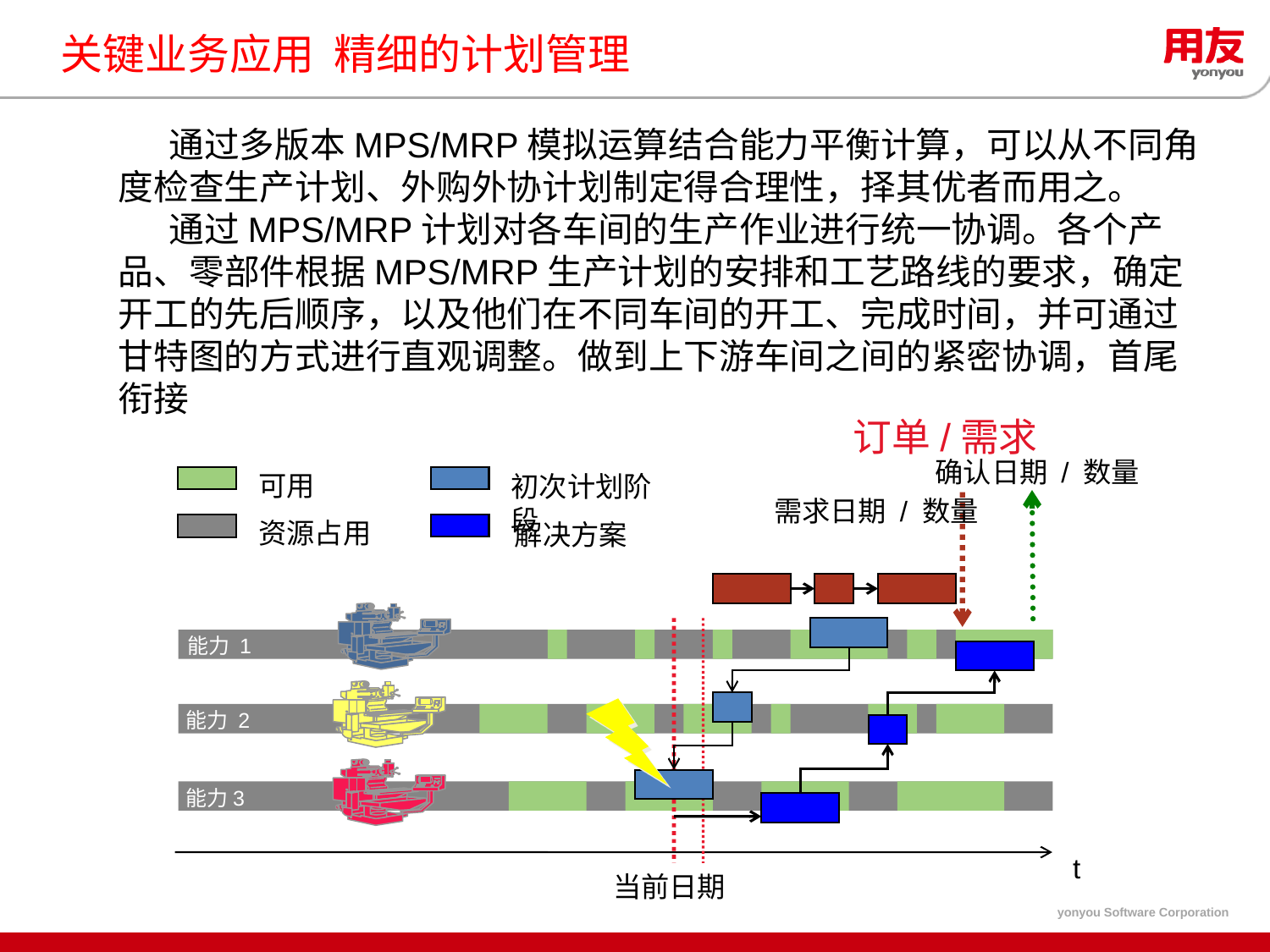

# 关键业务应用  精细的计划管理
通过多版本MPS/MRP模拟运算结合能力平衡计算，可以从不同角度检查生产计划、外购外协计划制定得合理性，择其优者而用之。
通过MPS/MRP计划对各车间的生产作业进行统一协调。各个产品、零部件根据MPS/MRP生产计划的安排和工艺路线的要求，确定开工的先后顺序，以及他们在不同车间的开工、完成时间，并可通过甘特图的方式进行直观调整。做到上下游车间之间的紧密协调，首尾衔接
订单/需求
确认日期 / 数量
可用
初次计划阶段

需求日期 / 数量

资源占用
解决方案

能力 1

能力 2

能力3

t

当前日期